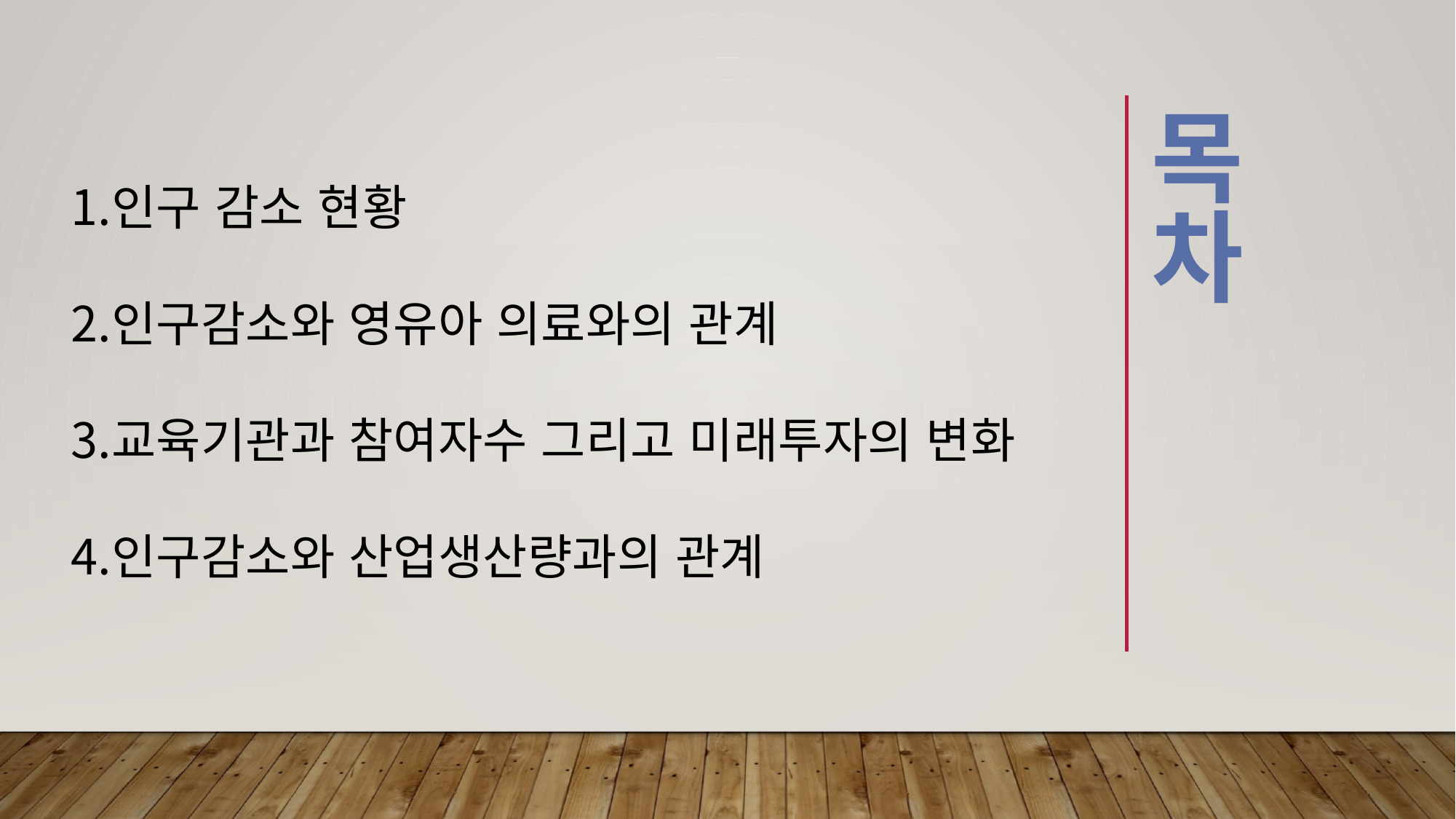

# 목차
인구 감소 현황
인구감소와 영유아 의료와의 관계
교육기관과 참여자수 그리고 미래투자의 변화
인구감소와 산업생산량과의 관계